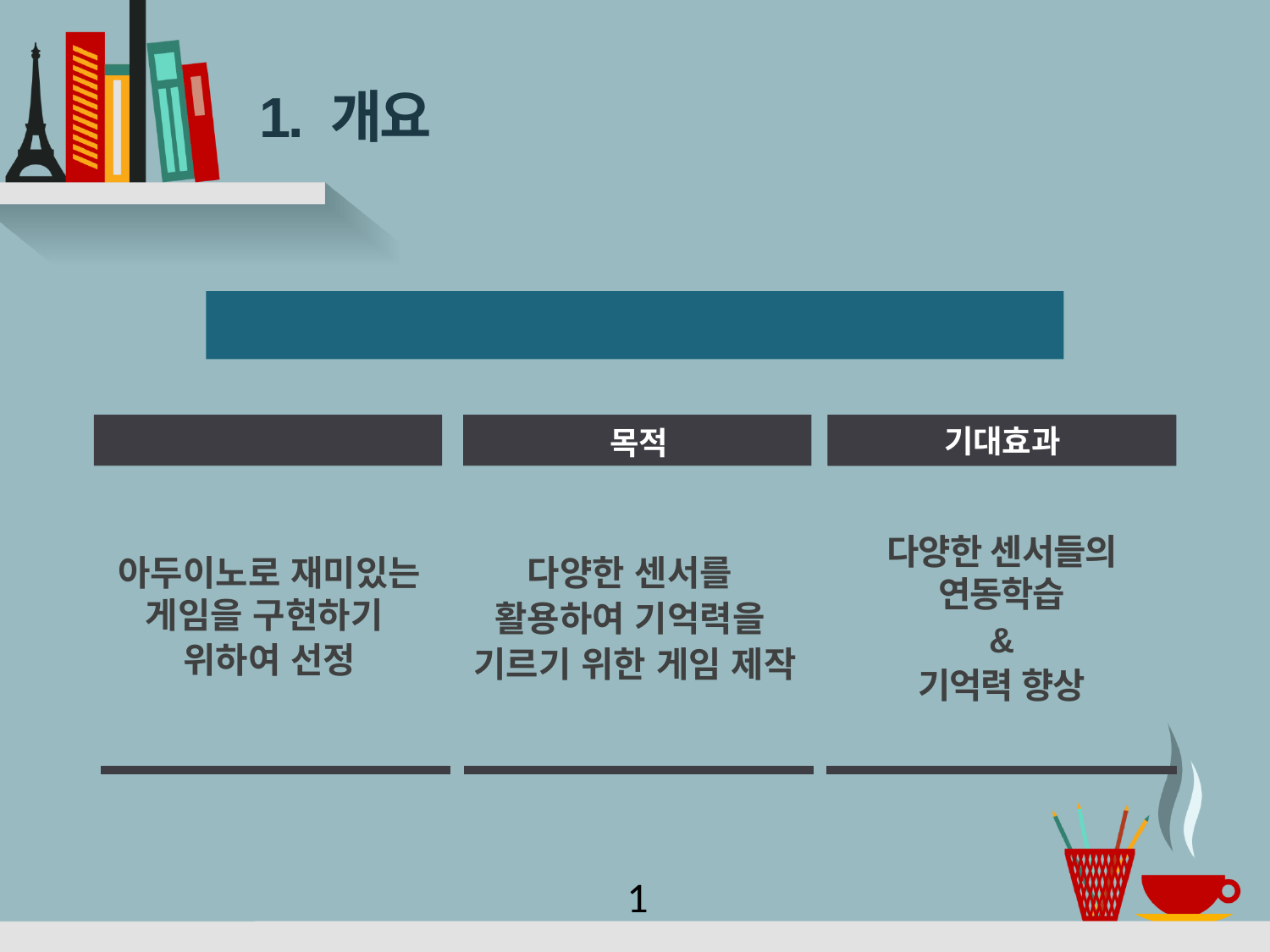

# 1. 개요
아두이노로 기억력 테스트 게임 만들기
주제 선정 이유

C
다양한 센서들의 연동학습
&
기억력 향상

기대효과
목적
아두이노로 재미있는 게임을 구현하기
위하여 선정
다양한 센서를
활용하여 기억력을
기르기 위한 게임 제작

1